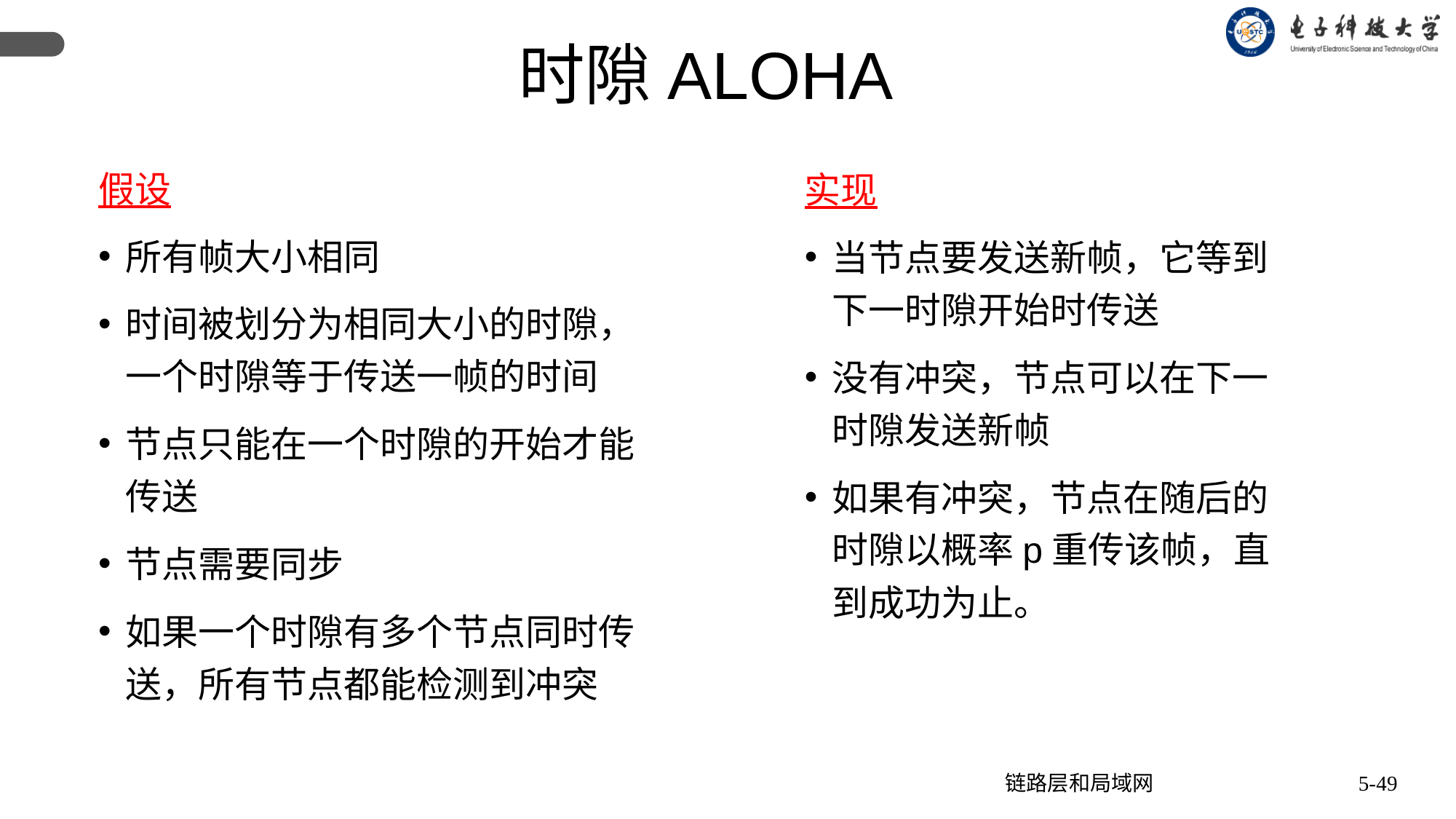

时隙ALOHA
假设
所有帧大小相同
时间被划分为相同大小的时隙，一个时隙等于传送一帧的时间
节点只能在一个时隙的开始才能传送
节点需要同步
如果一个时隙有多个节点同时传送，所有节点都能检测到冲突
实现
当节点要发送新帧，它等到下一时隙开始时传送
没有冲突，节点可以在下一时隙发送新帧
如果有冲突，节点在随后的时隙以概率p重传该帧，直到成功为止。
链路层和局域网
5-49